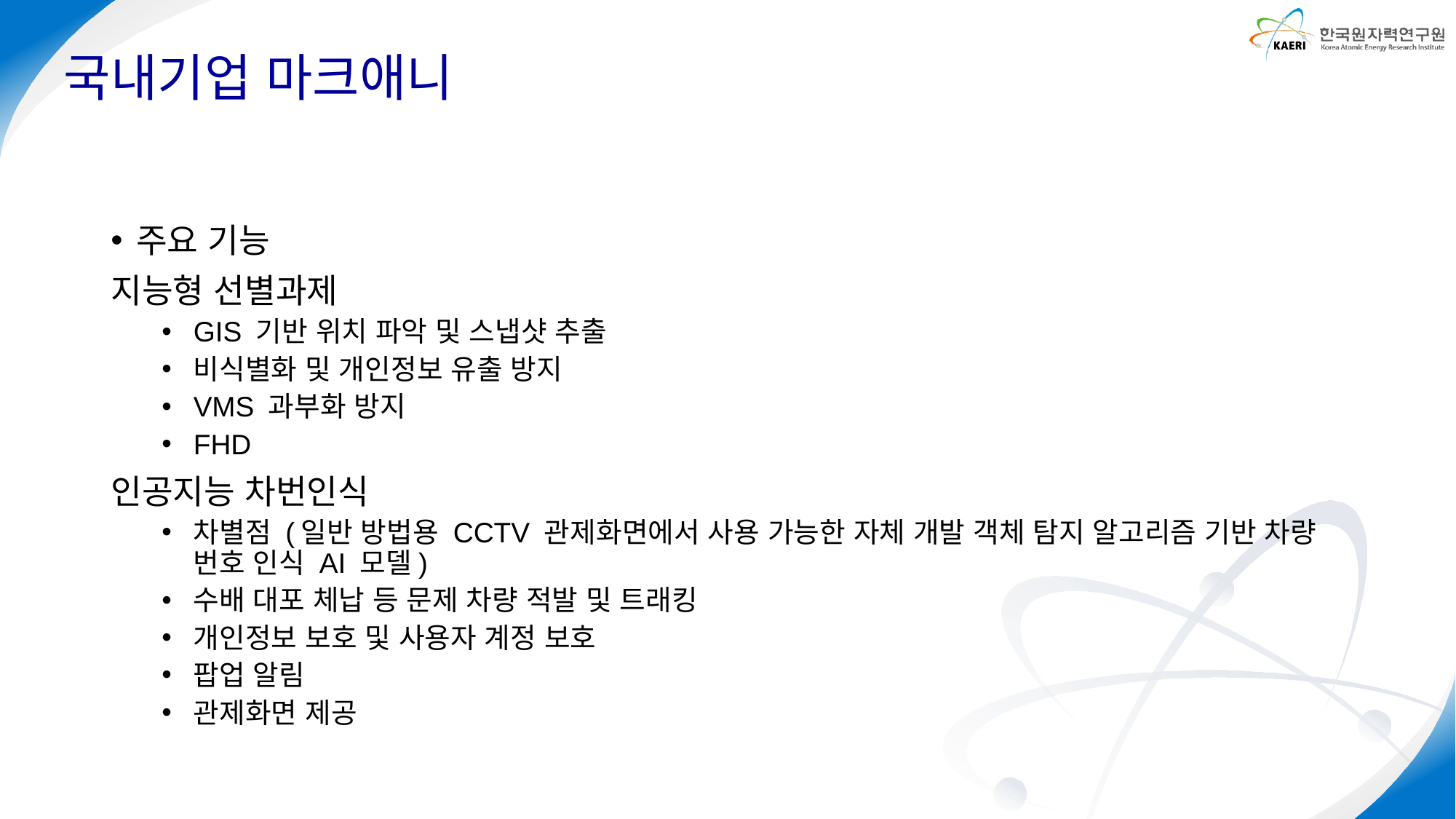

# 국내기업 마크애니
주요 기능
지능형 선별과제
GIS 기반 위치 파악 및 스냅샷 추출
비식별화 및 개인정보 유출 방지
VMS 과부화 방지
FHD
인공지능 차번인식
차별점 (일반 방법용 CCTV 관제화면에서 사용 가능한 자체 개발 객체 탐지 알고리즘 기반 차량 번호 인식 AI 모델)
수배 대포 체납 등 문제 차량 적발 및 트래킹
개인정보 보호 및 사용자 계정 보호
팝업 알림
관제화면 제공